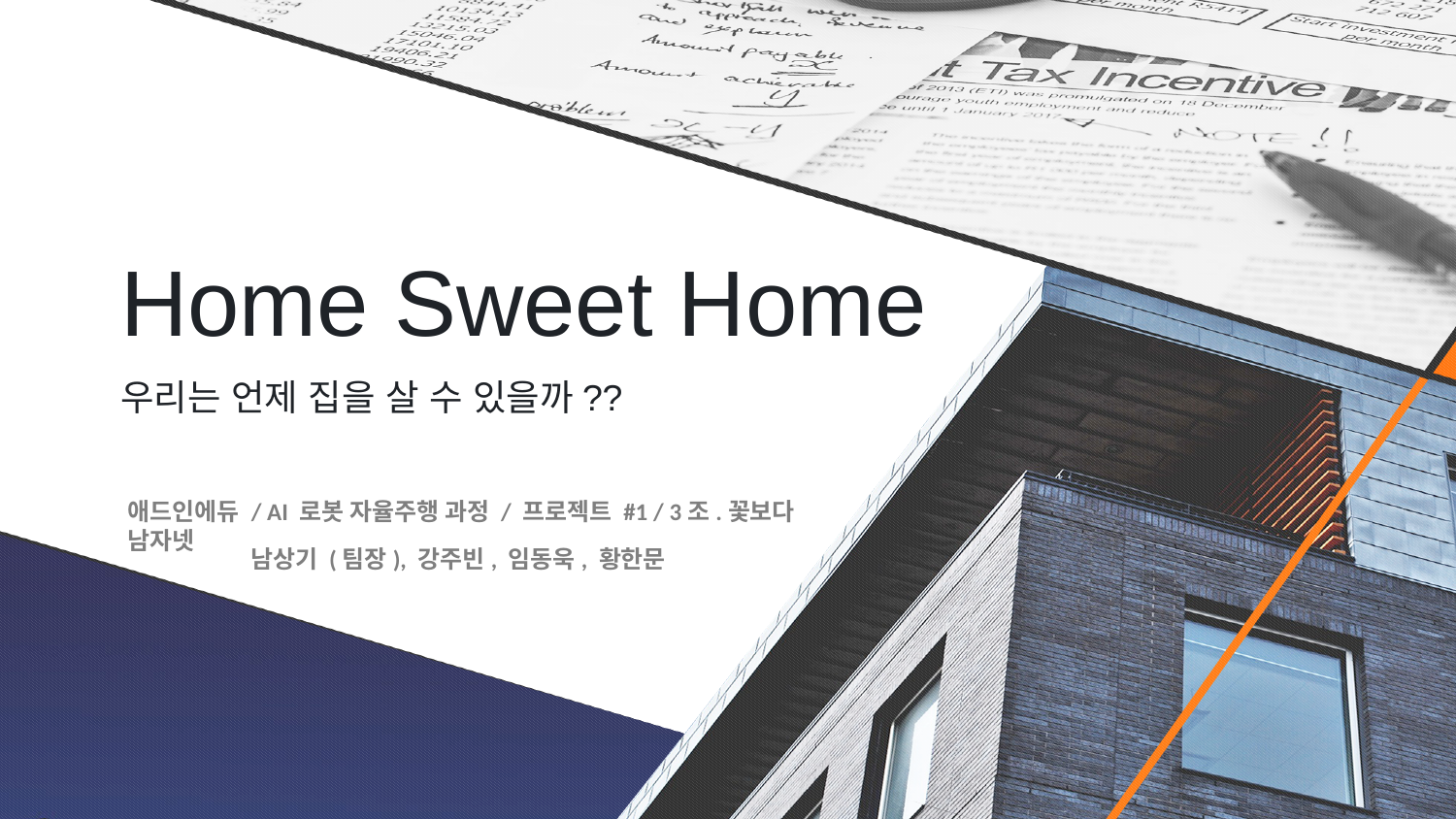

# Home Sweet Home

우리는 언제 집을 살 수 있을까??
애드인에듀 / AI 로봇 자율주행 과정 / 프로젝트 #1 / 3조.꽃보다 남자넷

남상기 (팀장), 강주빈, 임동욱, 황한문